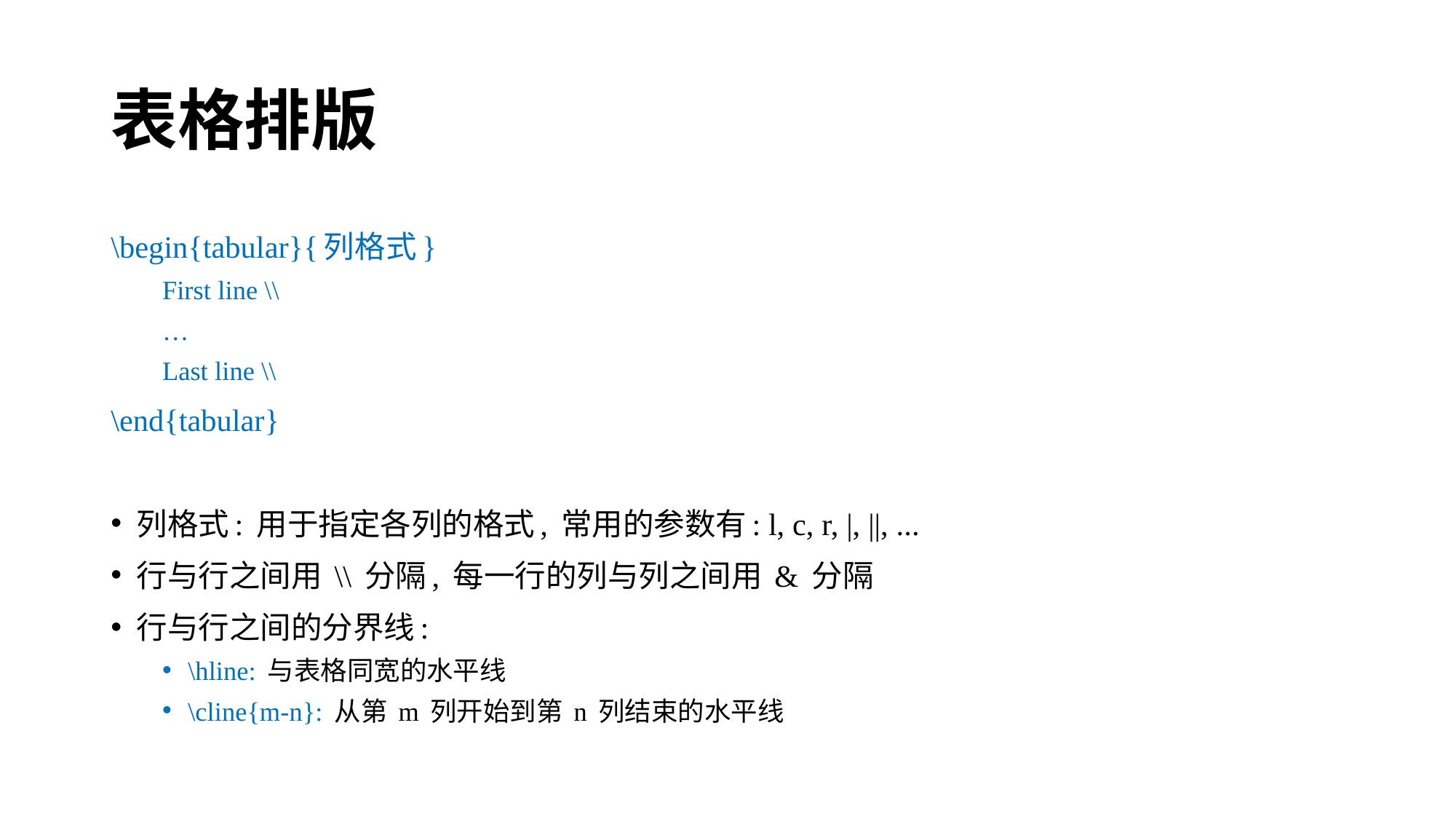

# 表格排版
\begin{tabular}{列格式}
First line \\
…
Last line \\
\end{tabular}

列格式: 用于指定各列的格式, 常用的参数有: l, c, r, |, ||, ...
行与行之间用 \\ 分隔, 每一行的列与列之间用 & 分隔
行与行之间的分界线:
\hline: 与表格同宽的水平线
\cline{m‐n}: 从第 m 列开始到第 n 列结束的水平线